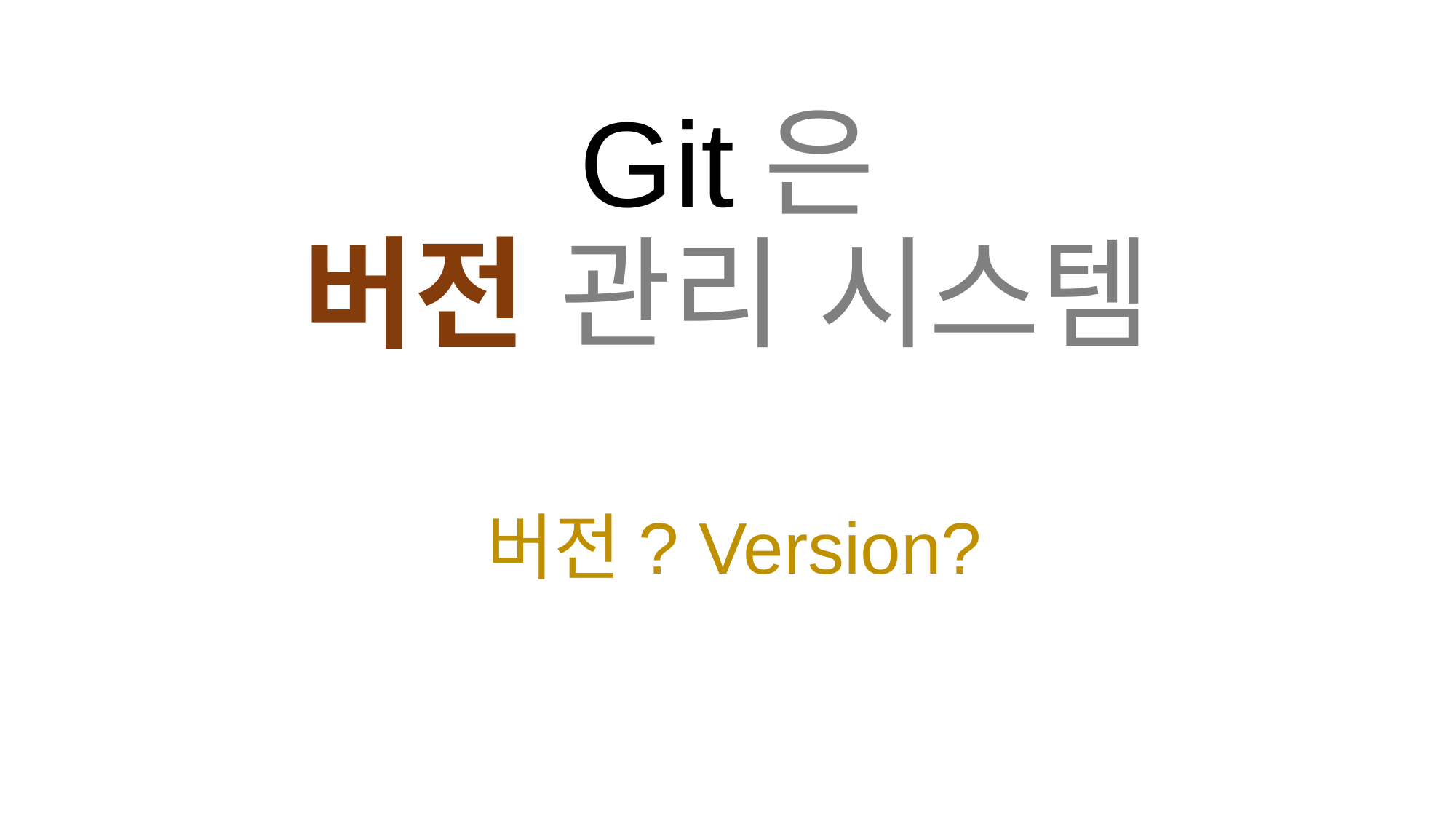

# Git은 버전 관리 시스템
 버전? Version?